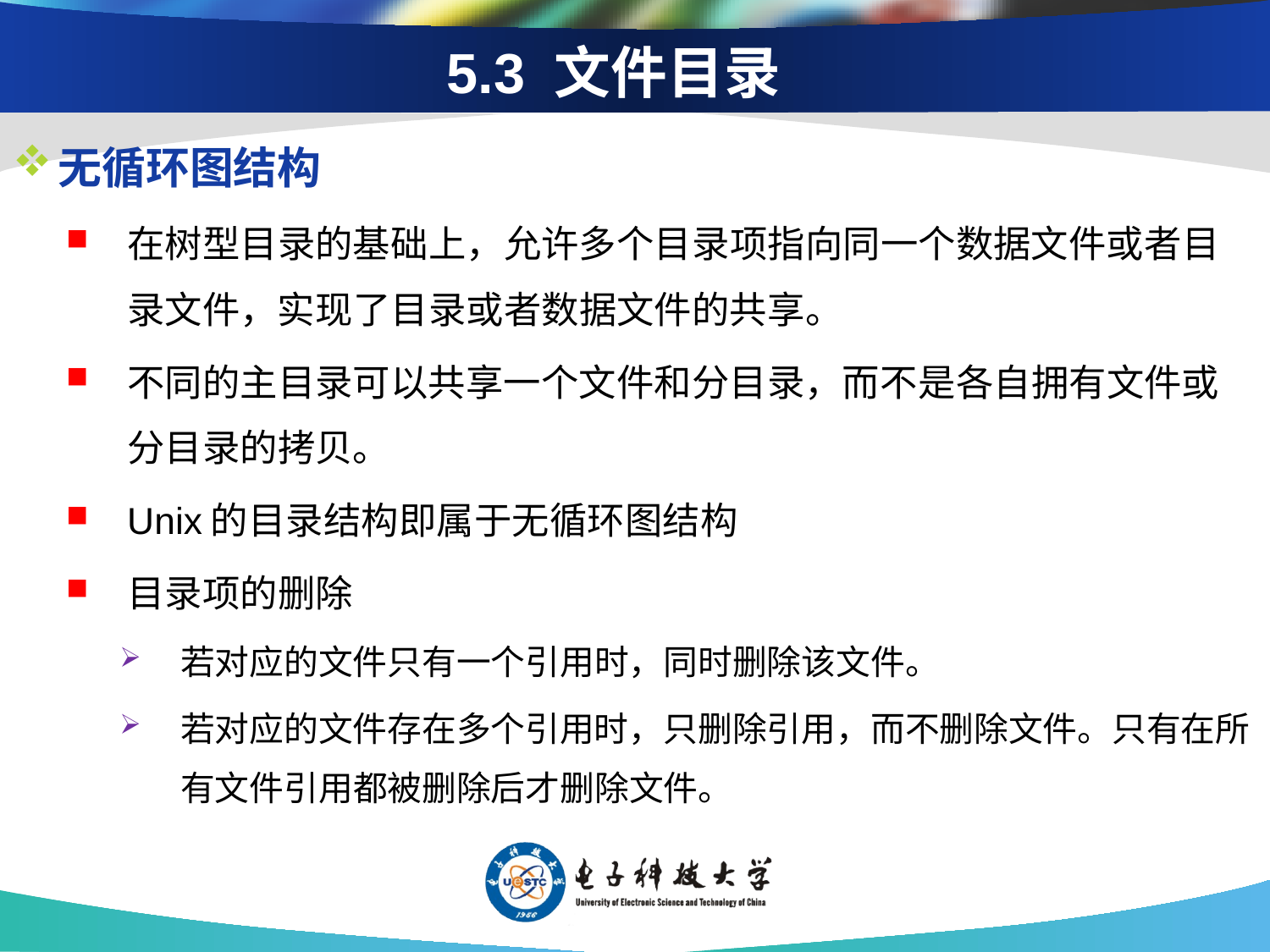

# 5.3 文件目录
无循环图结构
在树型目录的基础上，允许多个目录项指向同一个数据文件或者目录文件，实现了目录或者数据文件的共享。
不同的主目录可以共享一个文件和分目录，而不是各自拥有文件或分目录的拷贝。
Unix的目录结构即属于无循环图结构
目录项的删除
若对应的文件只有一个引用时，同时删除该文件。
若对应的文件存在多个引用时，只删除引用，而不删除文件。只有在所有文件引用都被删除后才删除文件。